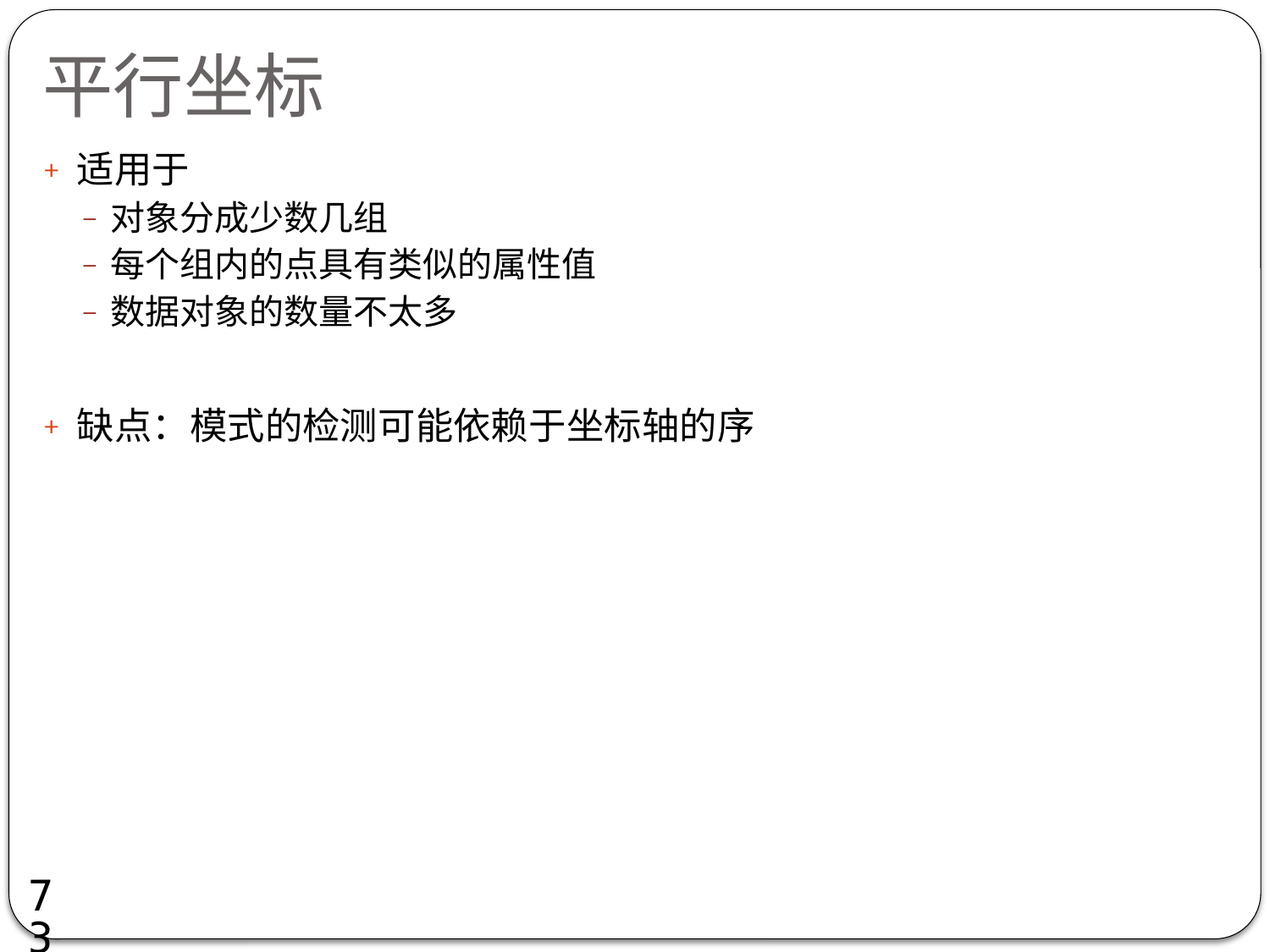

# 平行坐标
适用于
对象分成少数几组
每个组内的点具有类似的属性值
数据对象的数量不太多

缺点：模式的检测可能依赖于坐标轴的序
73